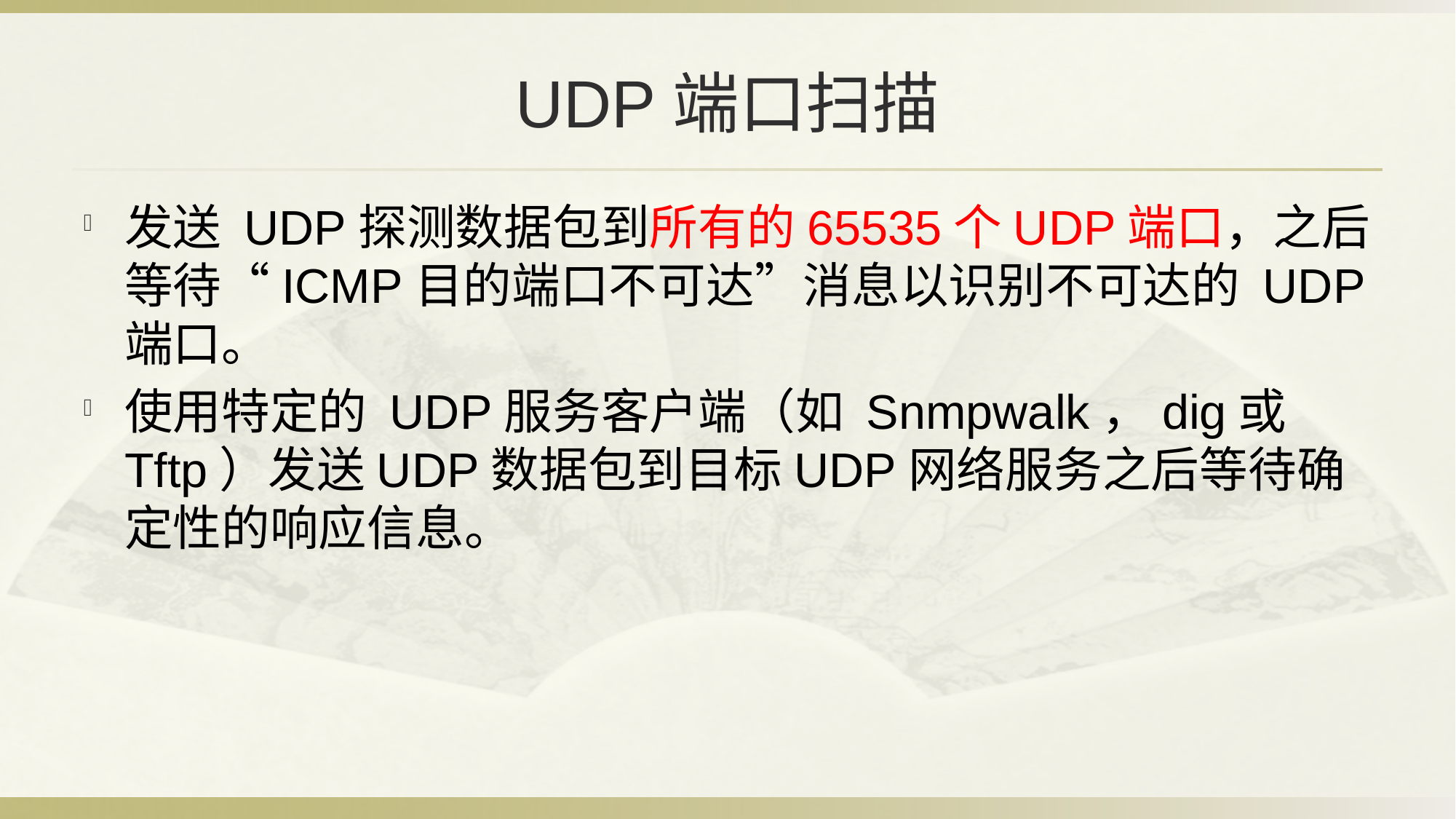

# UDP端口扫描
发送 UDP探测数据包到所有的65535个UDP端口，之后等待“ICMP目的端口不可达”消息以识别不可达的 UDP端口。
使用特定的 UDP服务客户端（如 Snmpwalk，dig或Tftp）发送UDP数据包到目标UDP网络服务之后等待确定性的响应信息。